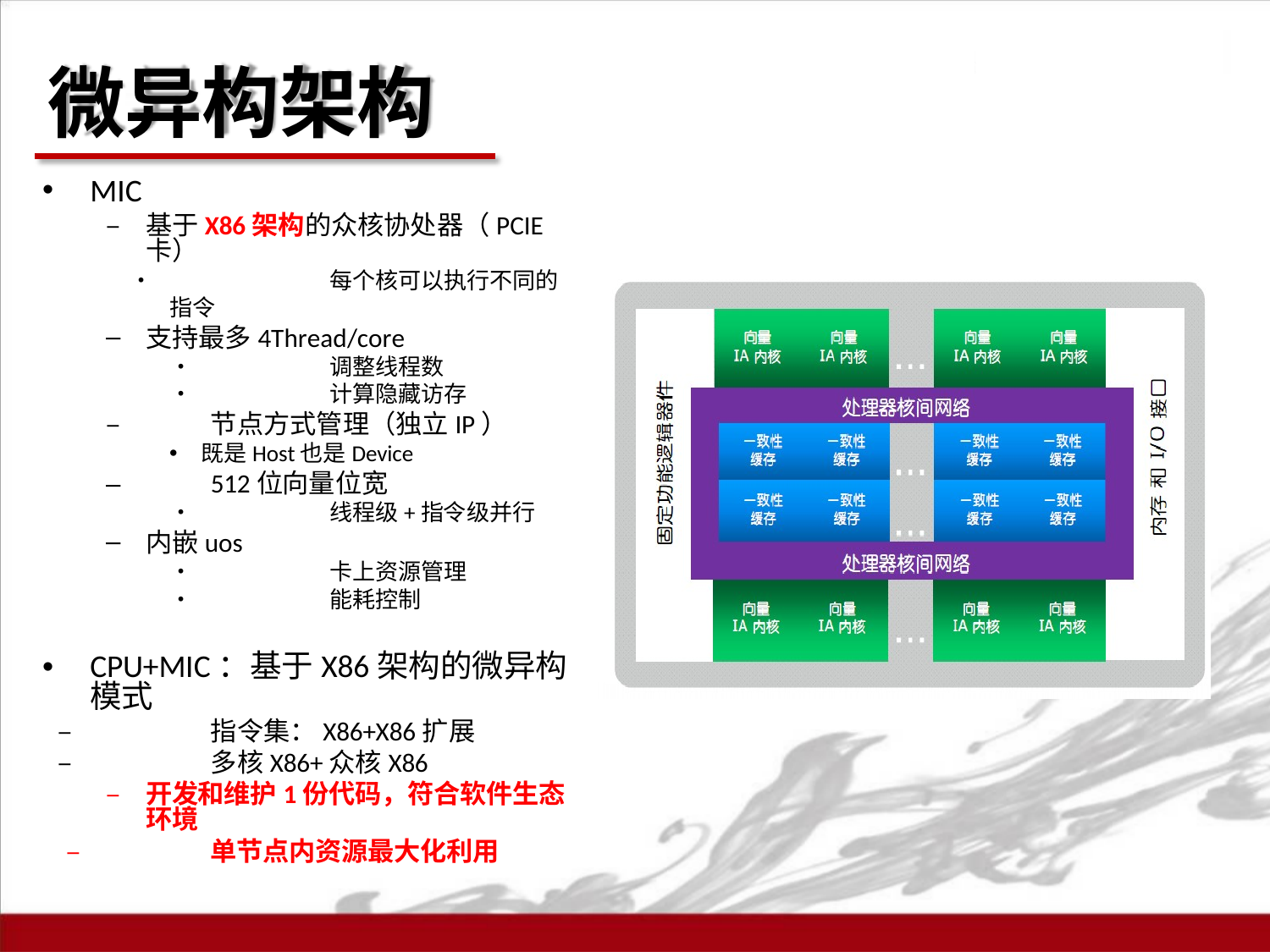

# 微异构架构

MIC
–	基于X86架构的众核协处器（PCIE 卡）
•	每个核可以执行不同的指令
支持最多4Thread/core
•	调整线程数
•	计算隐藏访存
–	节点方式管理（独立IP）
既是Host也是Device
–	512位向量位宽
•	线程级+指令级并行
内嵌uos
•	卡上资源管理
•	能耗控制

•	CPU+MIC：基于X86架构的微异构 模式
–	指令集：X86+X86扩展
–	多核X86+众核X86
–	开发和维护1份代码，符合软件生态 环境
–	单节点内资源最大化利用

8